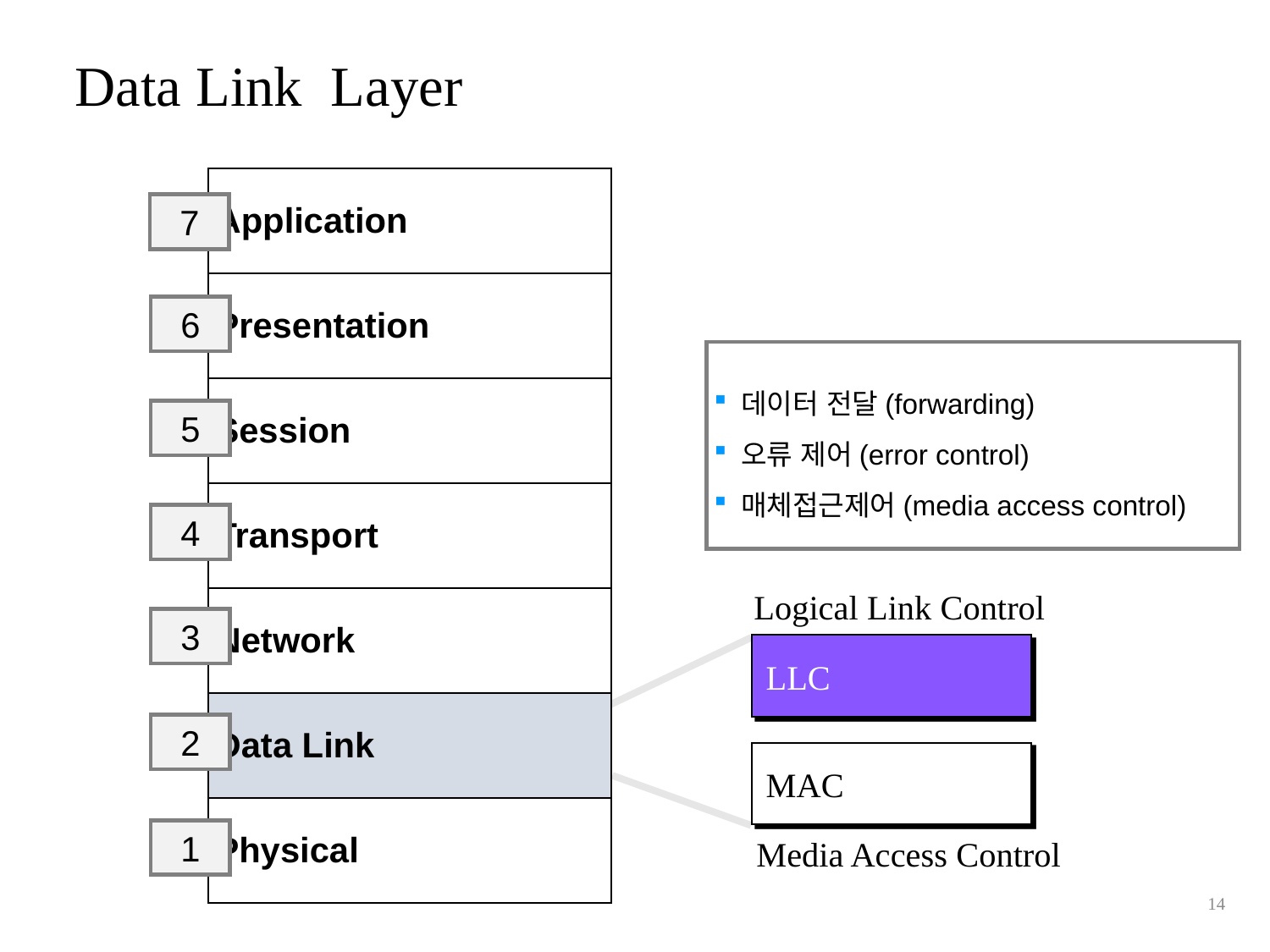

Data Link  Layer
| Application |
| --- |
| Presentation |
| Session |
| Transport |
| Network |
| Data Link |
| Physical |
7
6
 데이터 전달(forwarding)
 오류 제어(error control)
 매체접근제어(media access control)
5
4
Logical Link Control
3
LLC

2
MAC

1
Media Access Control
14